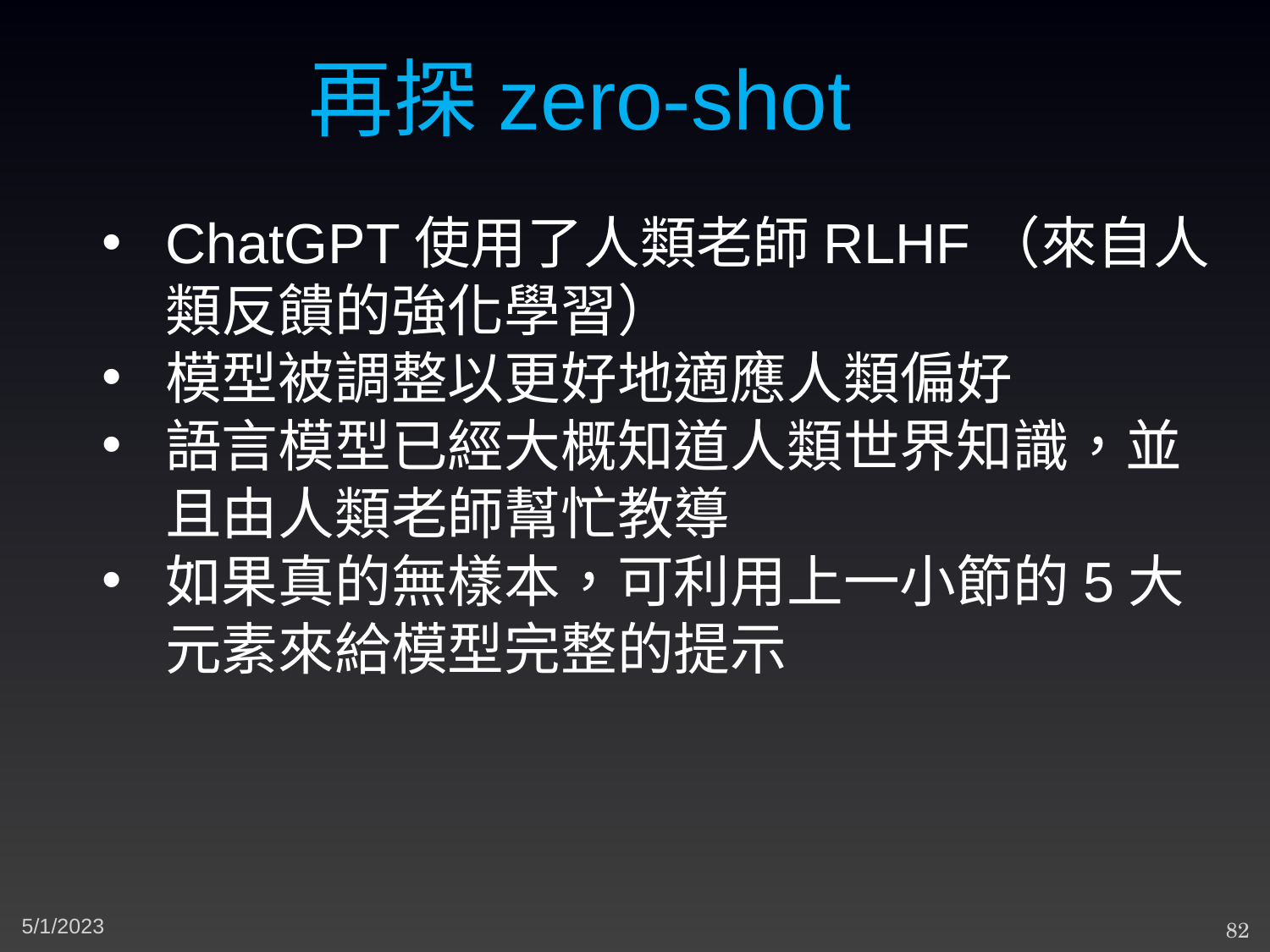

再探zero-shot
ChatGPT使用了人類老師RLHF（來自人類反饋的強化學習）
模型被調整以更好地適應人類偏好
語言模型已經大概知道人類世界知識，並且由人類老師幫忙教導
如果真的無樣本，可利用上一小節的5大元素來給模型完整的提示
5/1/2023
82